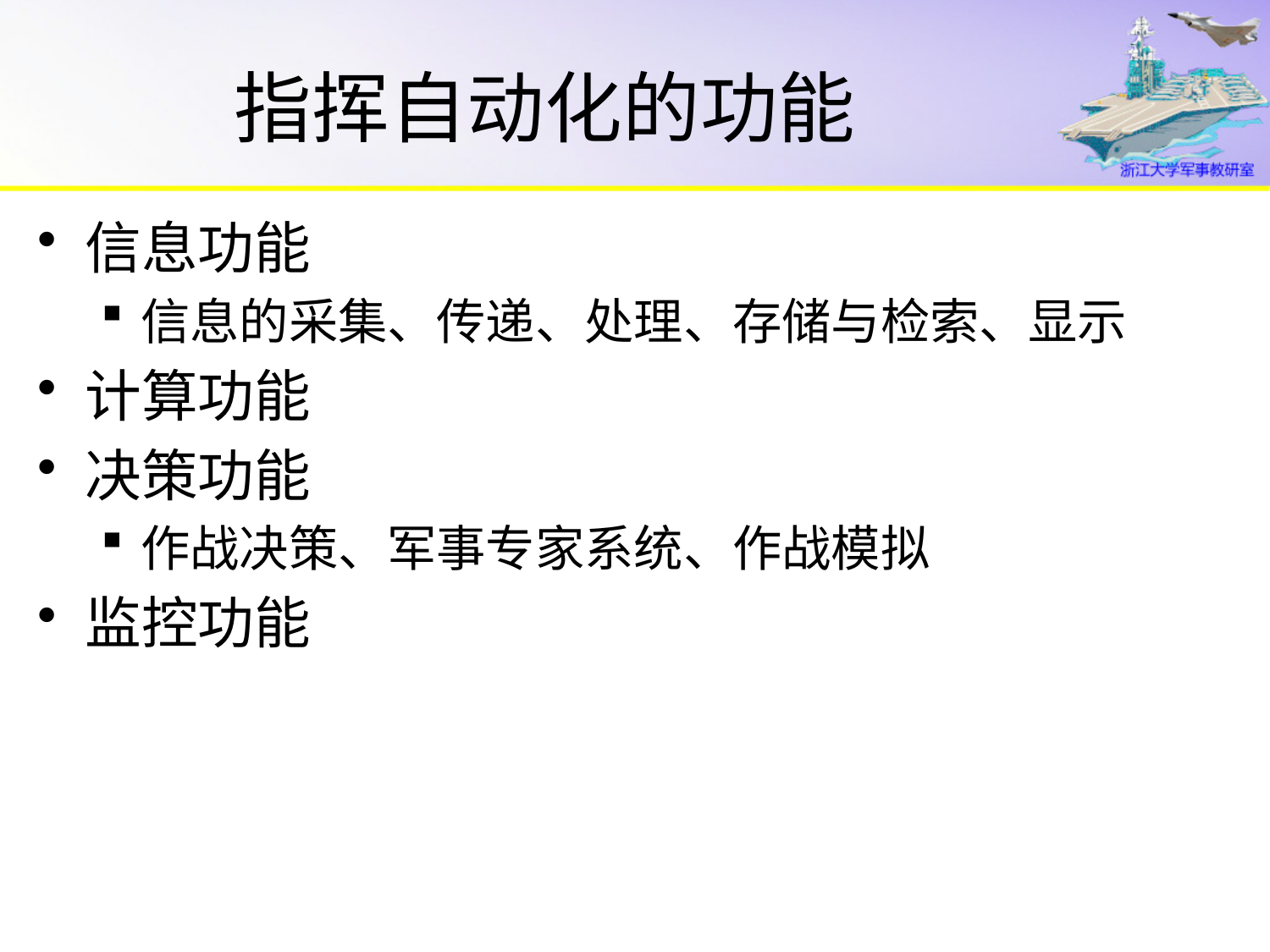

# 指挥自动化的功能
信息功能
信息的采集、传递、处理、存储与检索、显示
计算功能
决策功能
作战决策、军事专家系统、作战模拟
监控功能